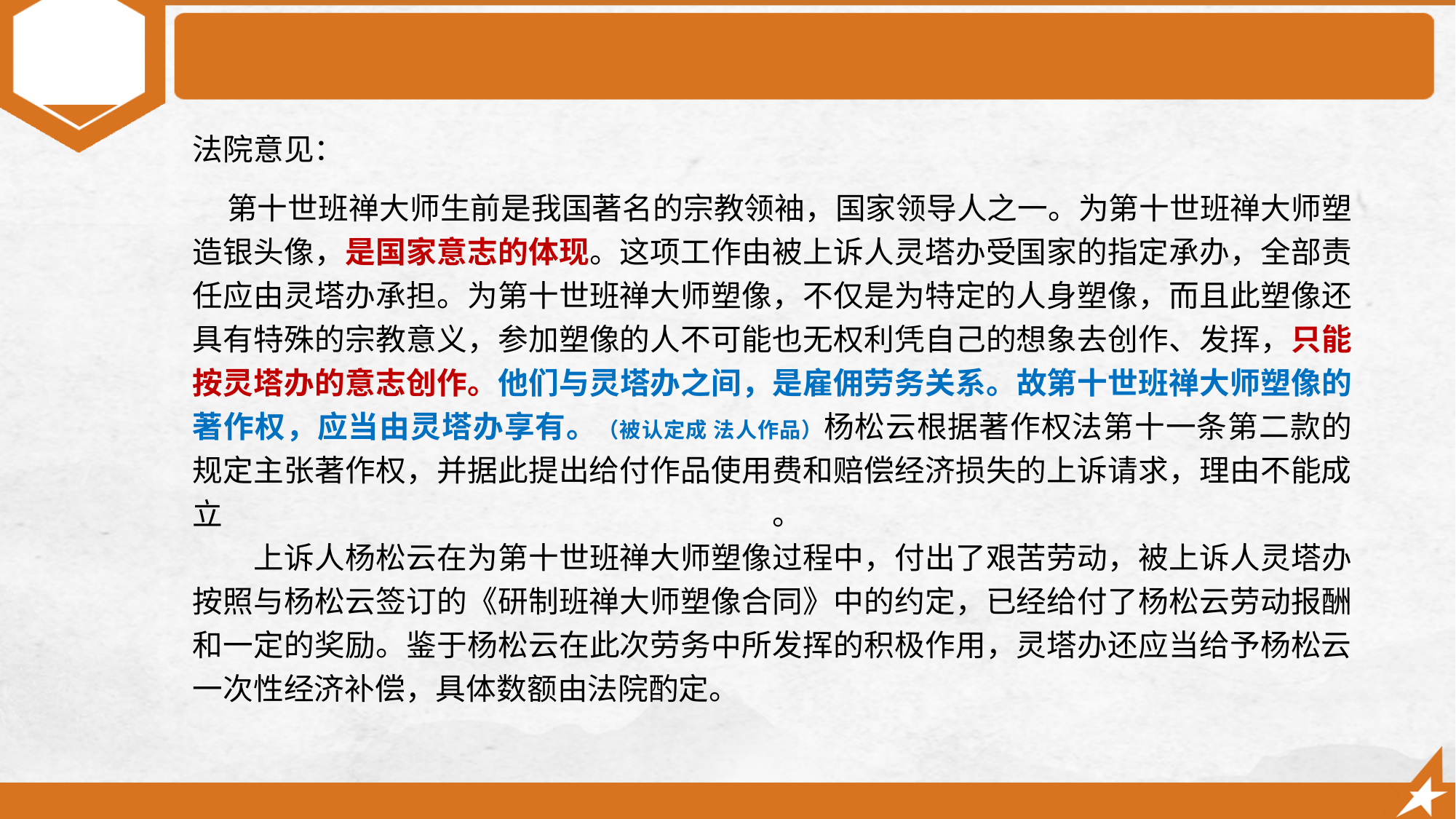

法院意见：
    第十世班禅大师生前是我国著名的宗教领袖，国家领导人之一。为第十世班禅大师塑造银头像，是国家意志的体现。这项工作由被上诉人灵塔办受国家的指定承办，全部责任应由灵塔办承担。为第十世班禅大师塑像，不仅是为特定的人身塑像，而且此塑像还具有特殊的宗教意义，参加塑像的人不可能也无权利凭自己的想象去创作、发挥，只能按灵塔办的意志创作。他们与灵塔办之间，是雇佣劳务关系。故第十世班禅大师塑像的著作权，应当由灵塔办享有。（被认定成 法人作品）杨松云根据著作权法第十一条第二款的规定主张著作权，并据此提出给付作品使用费和赔偿经济损失的上诉请求，理由不能成立。
　　上诉人杨松云在为第十世班禅大师塑像过程中，付出了艰苦劳动，被上诉人灵塔办按照与杨松云签订的《研制班禅大师塑像合同》中的约定，已经给付了杨松云劳动报酬和一定的奖励。鉴于杨松云在此次劳务中所发挥的积极作用，灵塔办还应当给予杨松云一次性经济补偿，具体数额由法院酌定。